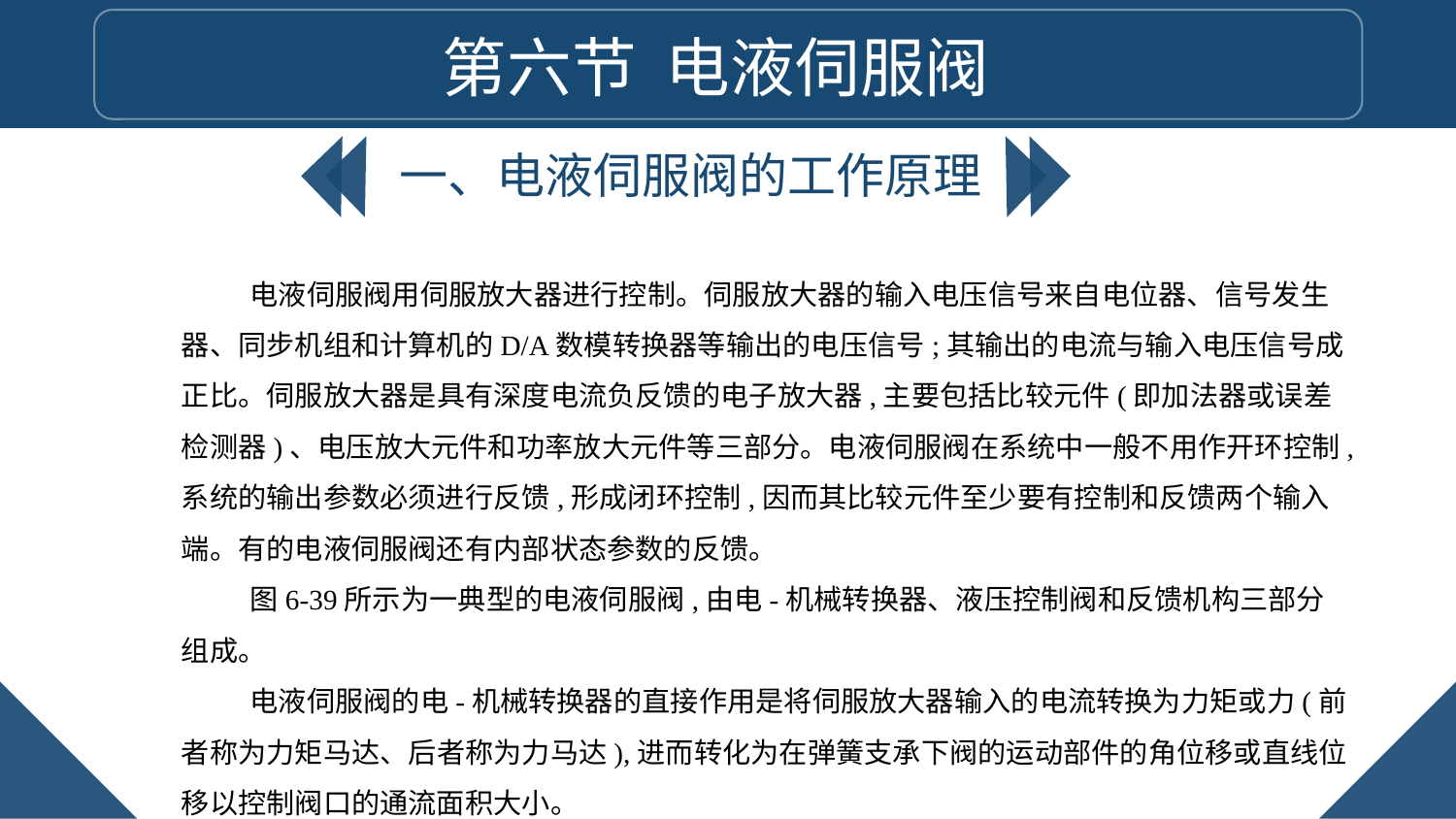

第六节  电液伺服阀
一、电液伺服阀的工作原理

电液伺服阀用伺服放大器进行控制。伺服放大器的输入电压信号来自电位器、信号发生器、同步机组和计算机的D/A数模转换器等输出的电压信号;其输出的电流与输入电压信号成正比。伺服放大器是具有深度电流负反馈的电子放大器,主要包括比较元件(即加法器或误差检测器)、电压放大元件和功率放大元件等三部分。电液伺服阀在系统中一般不用作开环控制,系统的输出参数必须进行反馈,形成闭环控制,因而其比较元件至少要有控制和反馈两个输入端。有的电液伺服阀还有内部状态参数的反馈。
图6-39所示为一典型的电液伺服阀,由电-机械转换器、液压控制阀和反馈机构三部分组成。
电液伺服阀的电-机械转换器的直接作用是将伺服放大器输入的电流转换为力矩或力(前者称为力矩马达、后者称为力马达),进而转化为在弹簧支承下阀的运动部件的角位移或直线位移以控制阀口的通流面积大小。